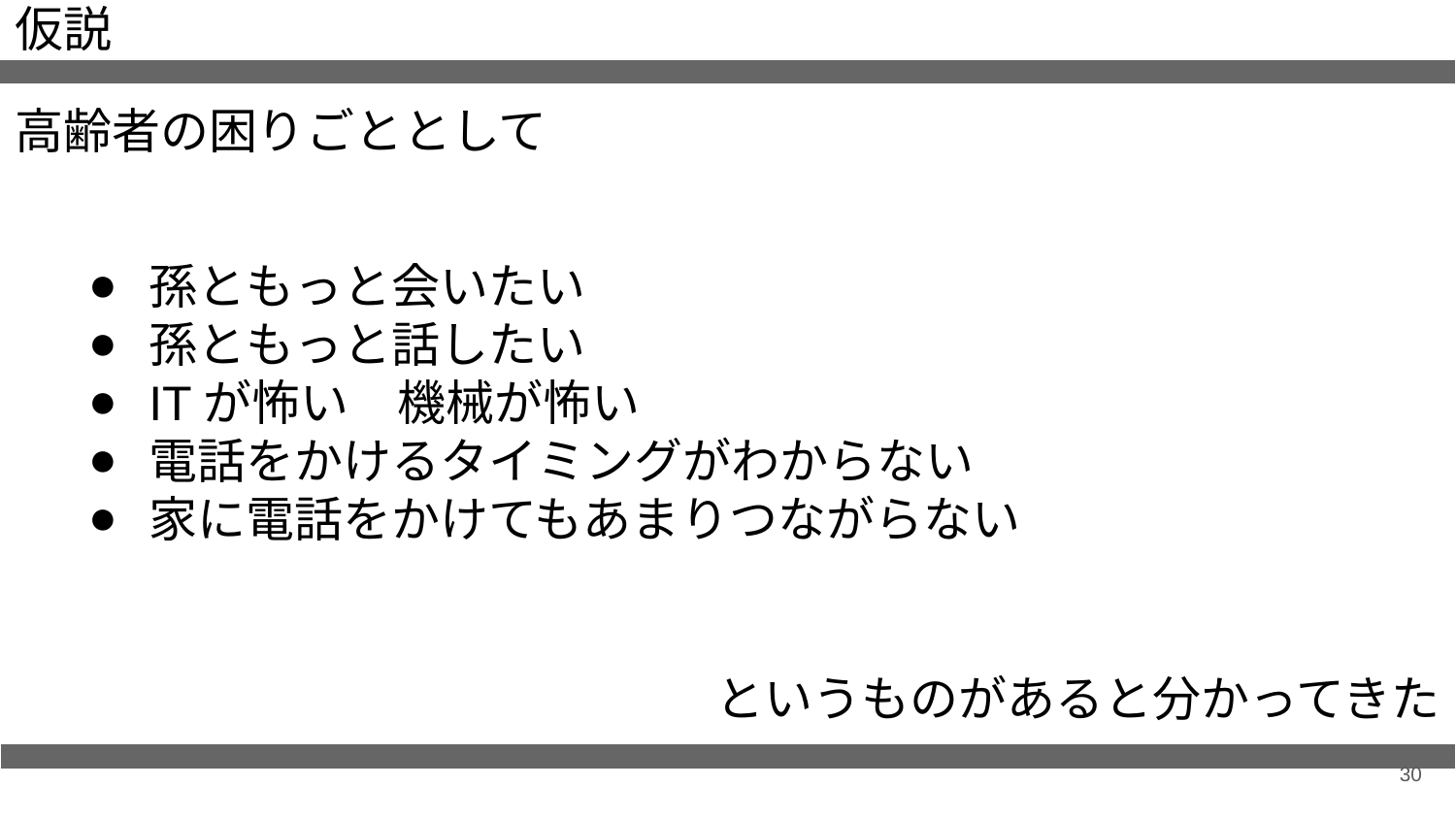

仮説
高齢者の困りごととして
孫ともっと会いたい
孫ともっと話したい
ITが怖い　機械が怖い
電話をかけるタイミングがわからない
家に電話をかけてもあまりつながらない
というものがあると分かってきた
30